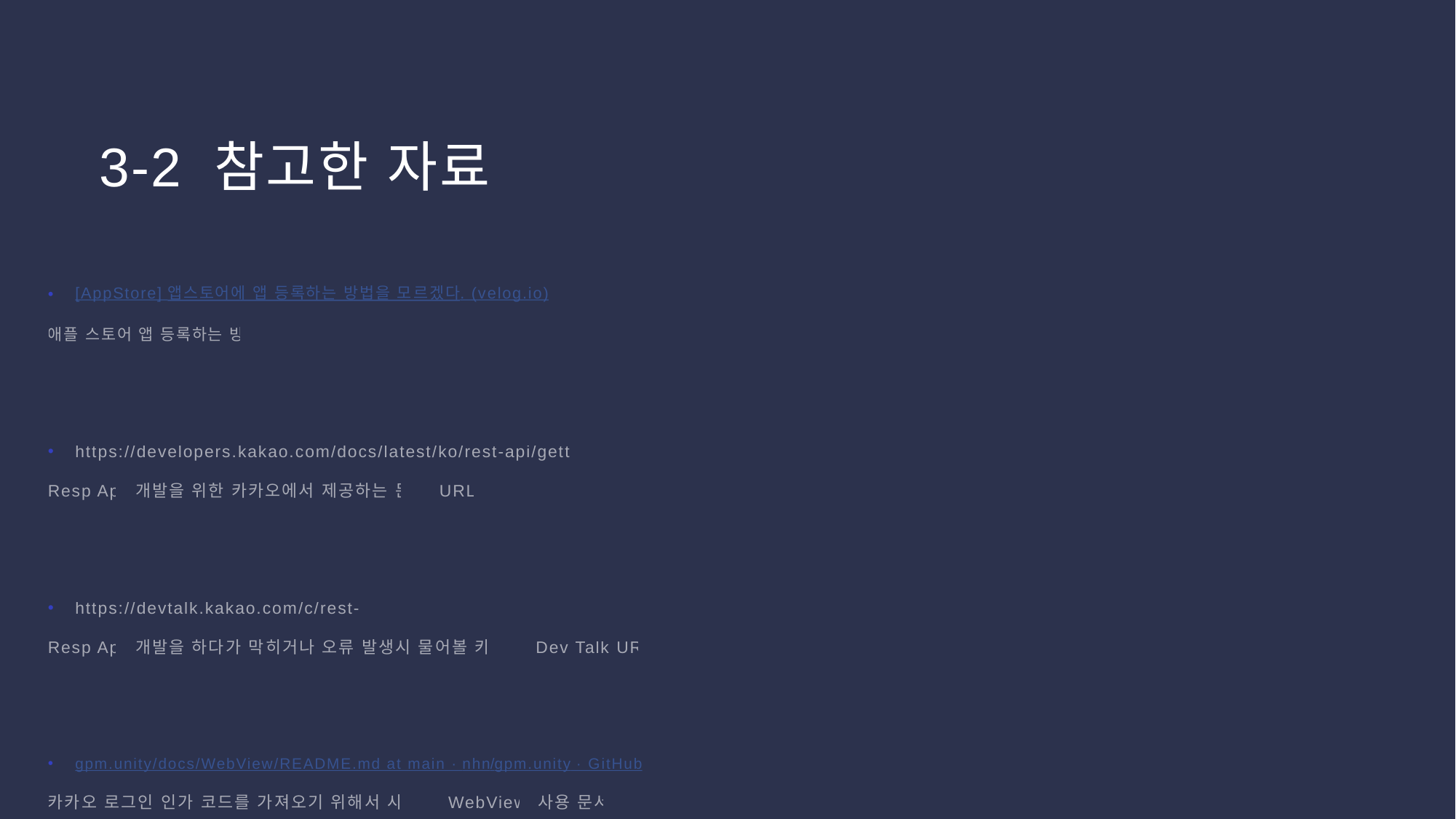

# 3-2 참고한 자료
[AppStore] 앱스토어에 앱 등록하는 방법을 모르겠다. (velog.io)
애플 스토어 앱 등록하는 방법

https://developers.kakao.com/docs/latest/ko/rest-api/getting-started
Resp Api 개발을 위한 카카오에서 제공하는 문서 URL

https://devtalk.kakao.com/c/rest-api/17
Resp Api 개발을 하다가 막히거나 오류 발생시 물어볼 카카오 Dev Talk URL

gpm.unity/docs/WebView/README.md at main · nhn/gpm.unity · GitHub
카카오 로그인 인가 코드를 가져오기 위해서 사용한 WebView 사용 문서